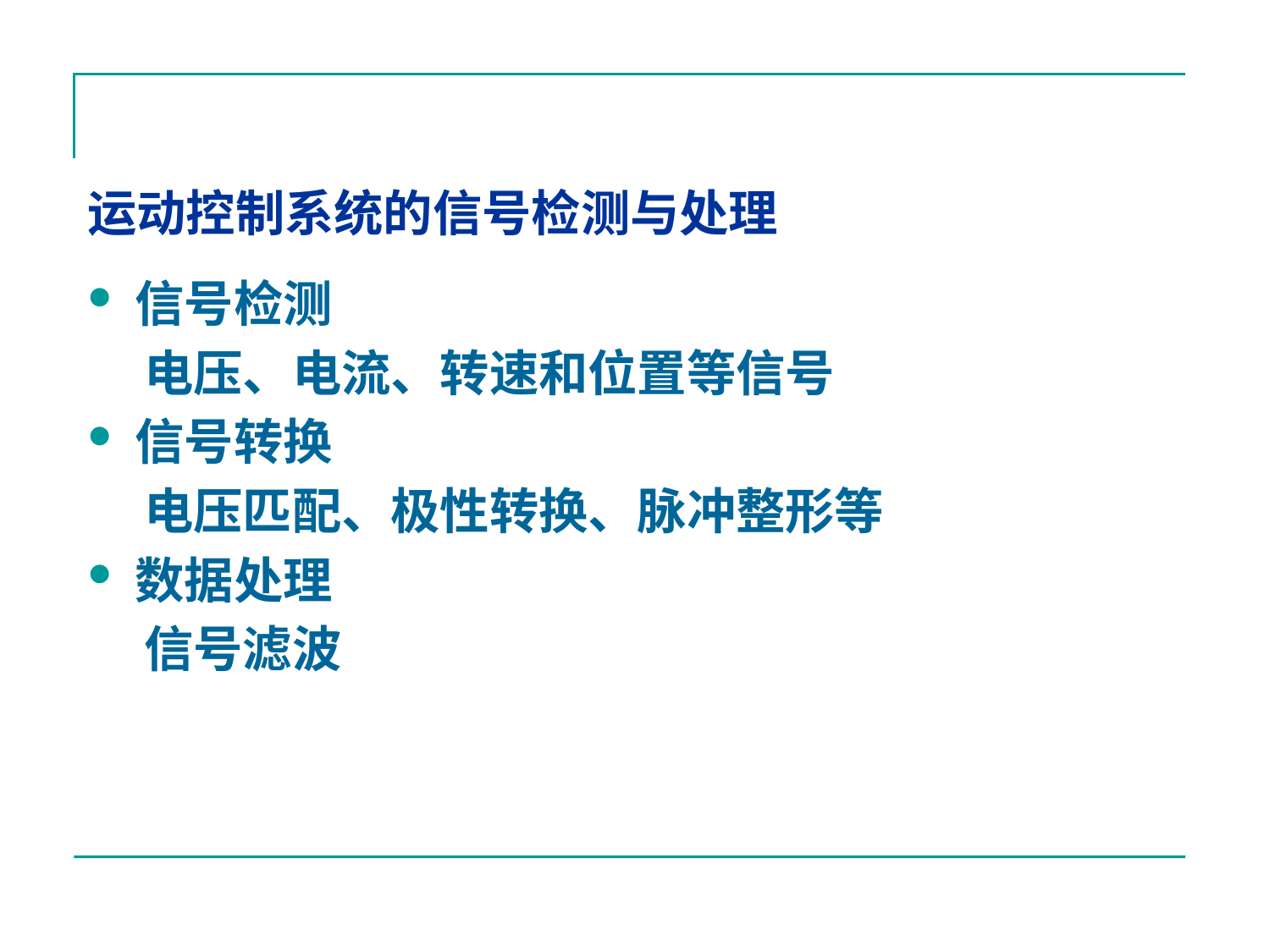

# 运动控制系统的信号检测与处理
信号检测
    电压、电流、转速和位置等信号
信号转换
    电压匹配、极性转换、脉冲整形等
数据处理
    信号滤波